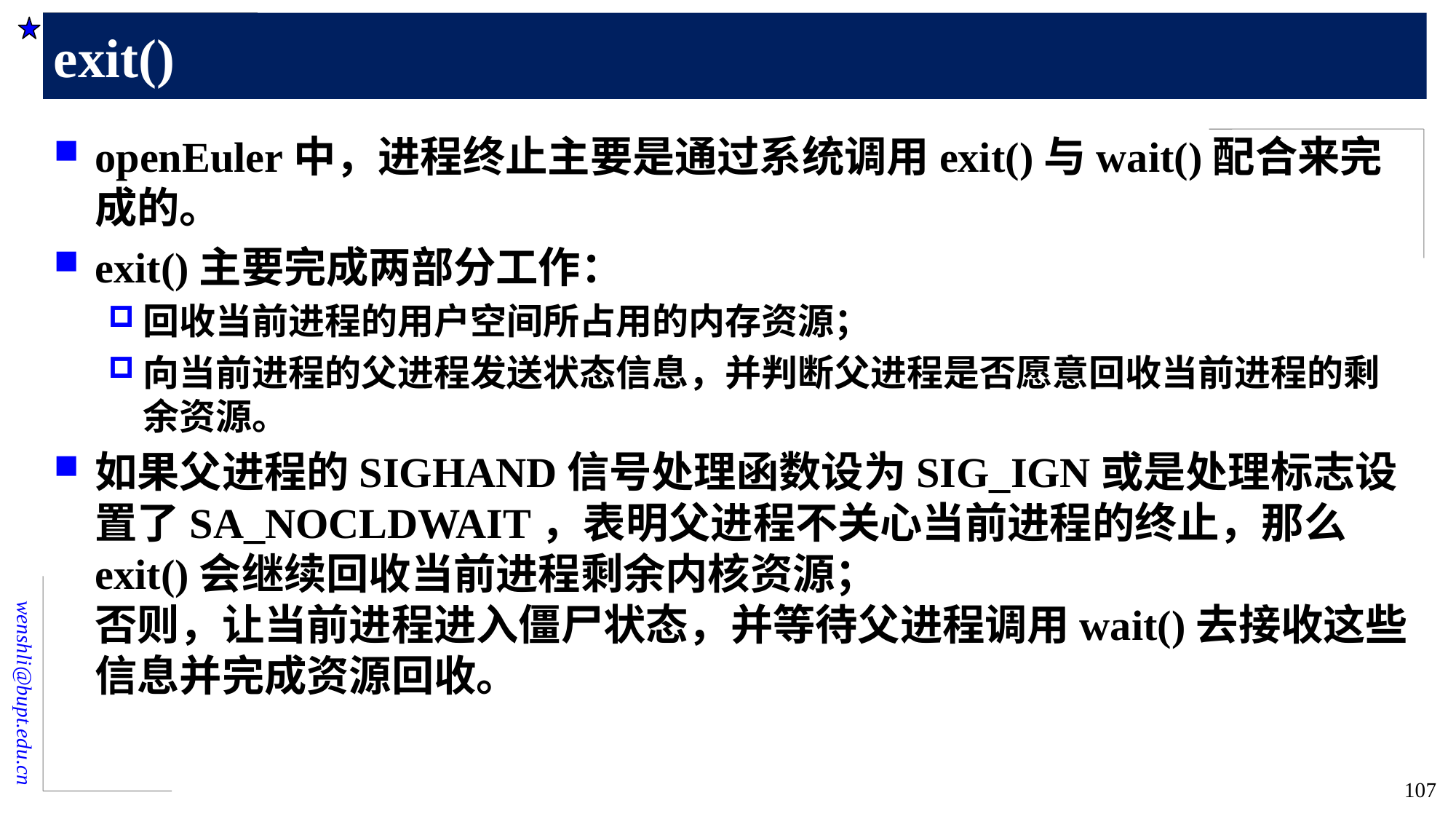

# exit()
openEuler中，进程终止主要是通过系统调用exit()与wait()配合来完成的。
exit()主要完成两部分工作：
回收当前进程的用户空间所占用的内存资源；
向当前进程的父进程发送状态信息，并判断父进程是否愿意回收当前进程的剩余资源。
如果父进程的SIGHAND信号处理函数设为SIG_IGN或是处理标志设置了SA_NOCLDWAIT，表明父进程不关心当前进程的终止，那么exit()会继续回收当前进程剩余内核资源；
否则，让当前进程进入僵尸状态，并等待父进程调用wait()去接收这些信息并完成资源回收。
107